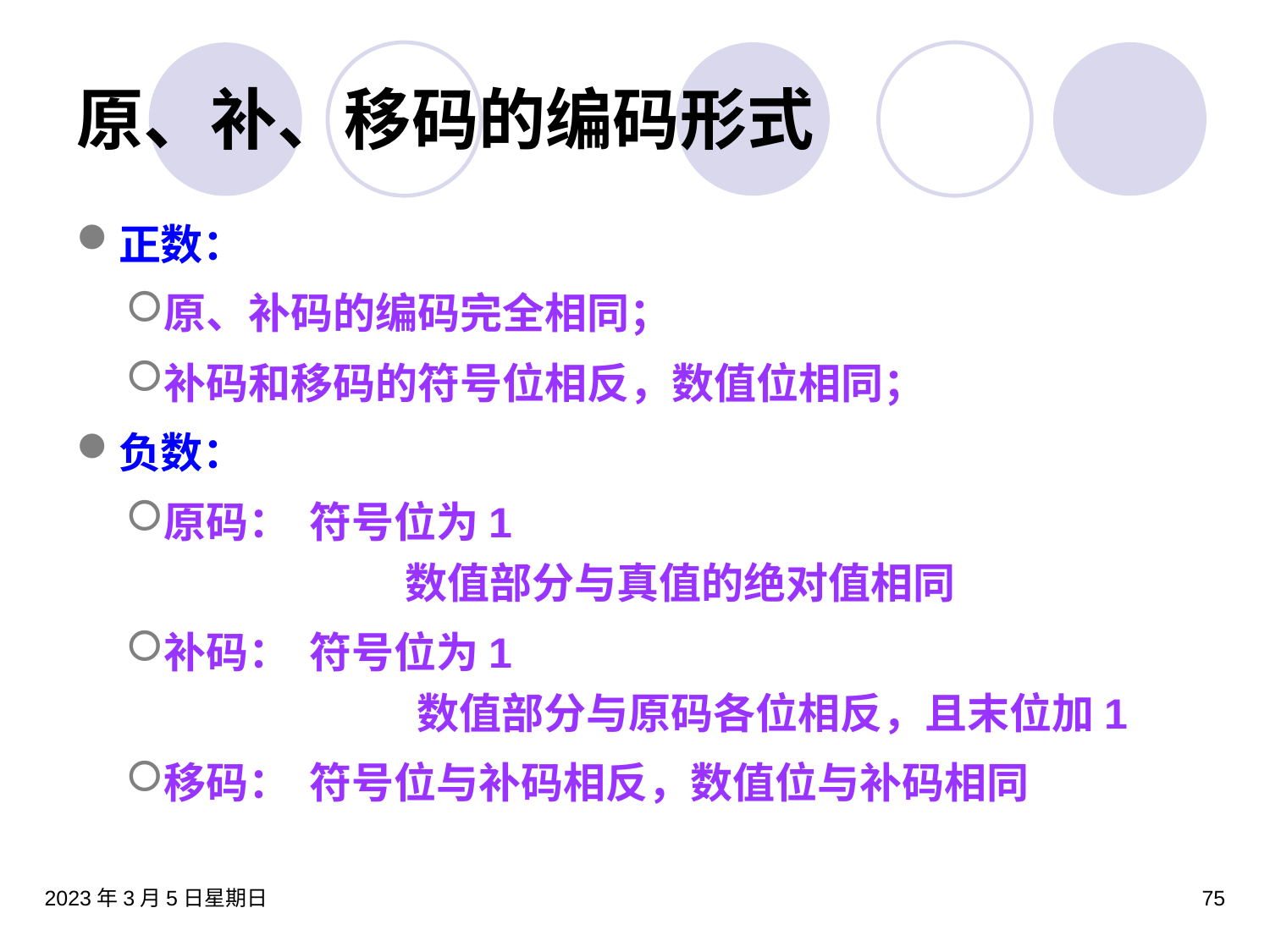

# 原、补、移码的编码形式
正数：
原、补码的编码完全相同；
补码和移码的符号位相反，数值位相同；
负数：
原码：  符号位为1
	        数值部分与真值的绝对值相同
补码：  符号位为1
		数值部分与原码各位相反，且末位加1
移码：  符号位与补码相反，数值位与补码相同
2023年3月5日星期日
75